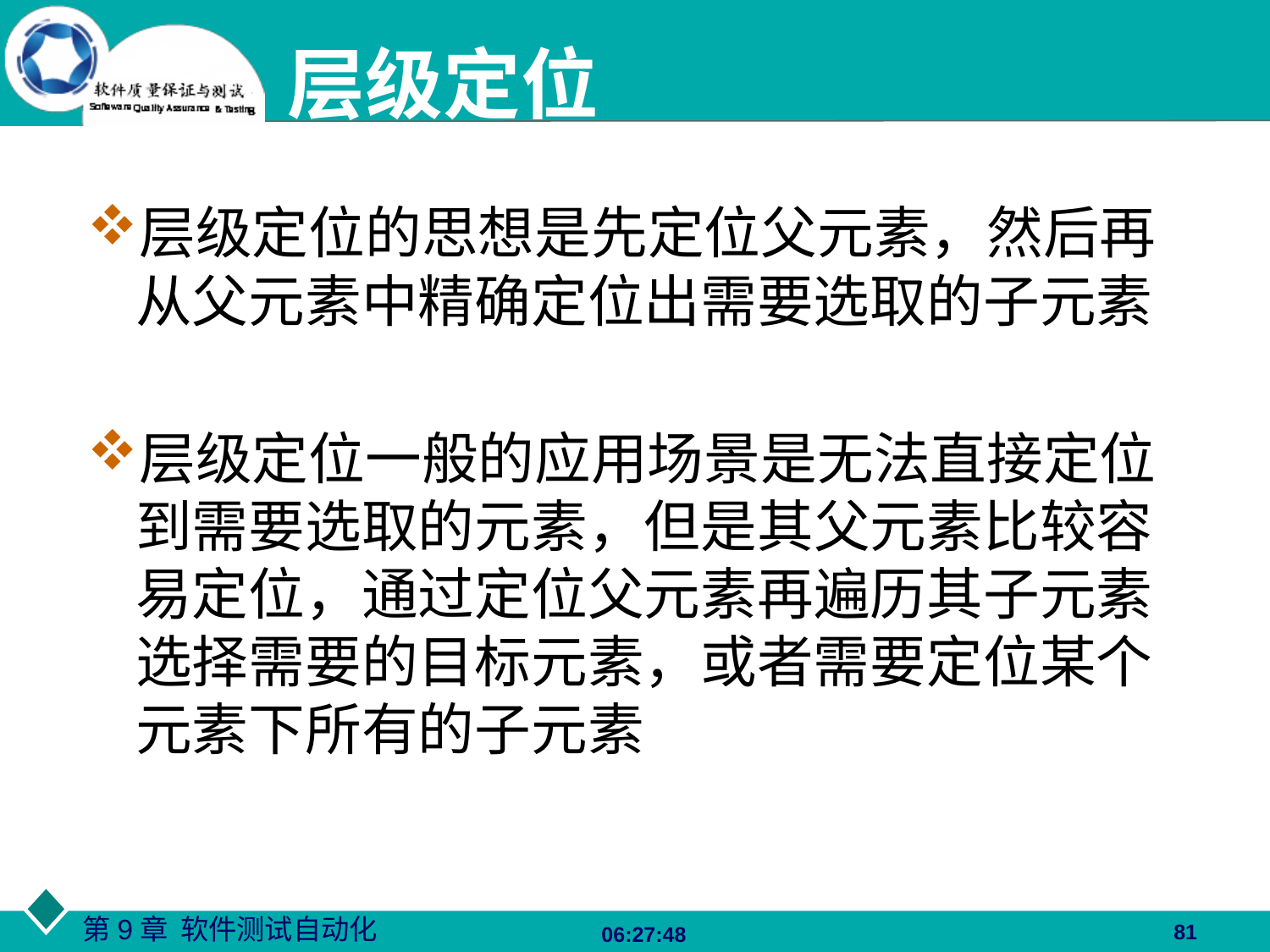

# 层级定位
层级定位的思想是先定位父元素，然后再从父元素中精确定位出需要选取的子元素

层级定位一般的应用场景是无法直接定位到需要选取的元素，但是其父元素比较容易定位，通过定位父元素再遍历其子元素选择需要的目标元素，或者需要定位某个元素下所有的子元素
81
06:27:48